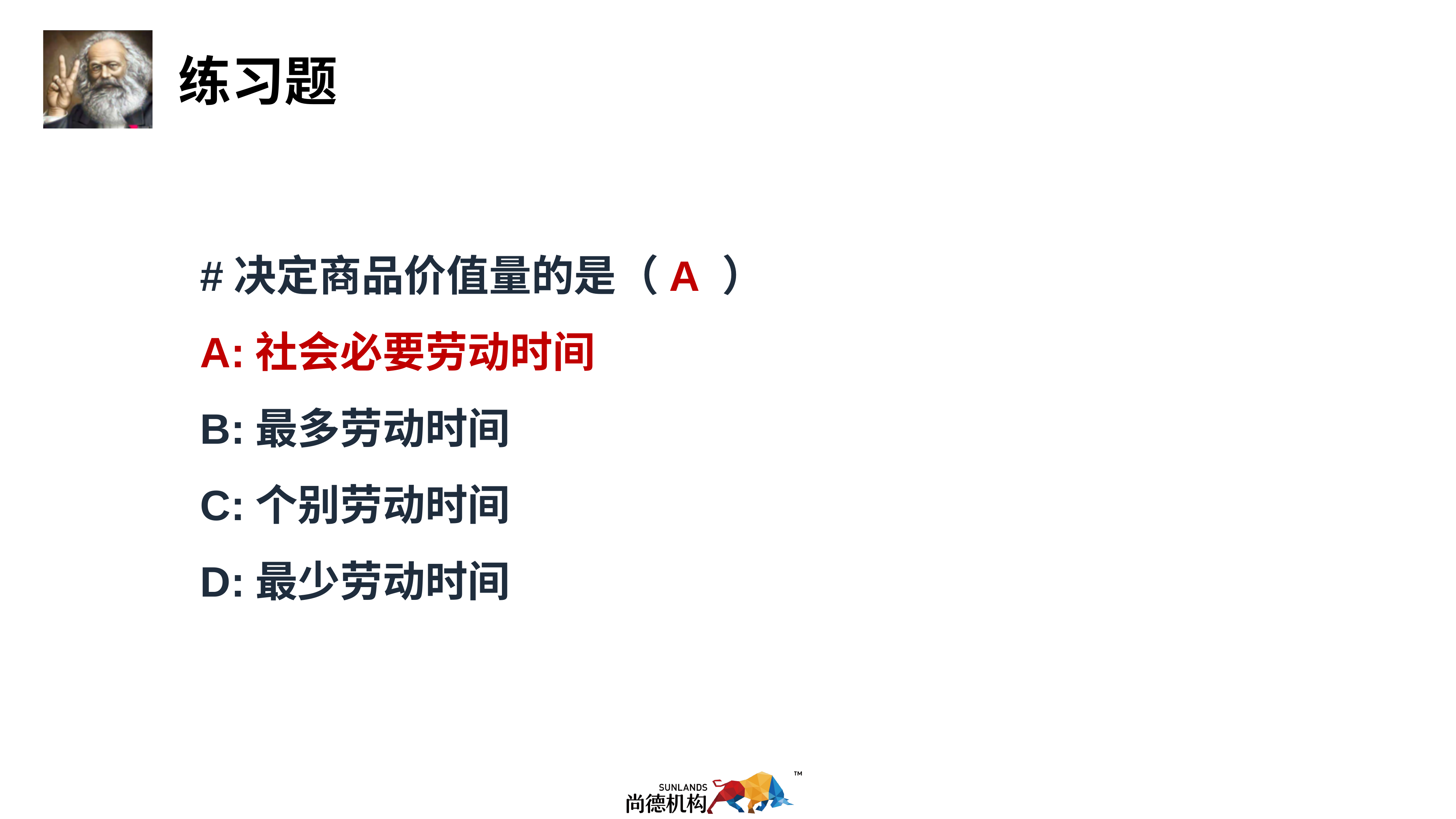

#决定商品价值量的是（A ）
A:社会必要劳动时间
B:最多劳动时间
C:个别劳动时间
D:最少劳动时间